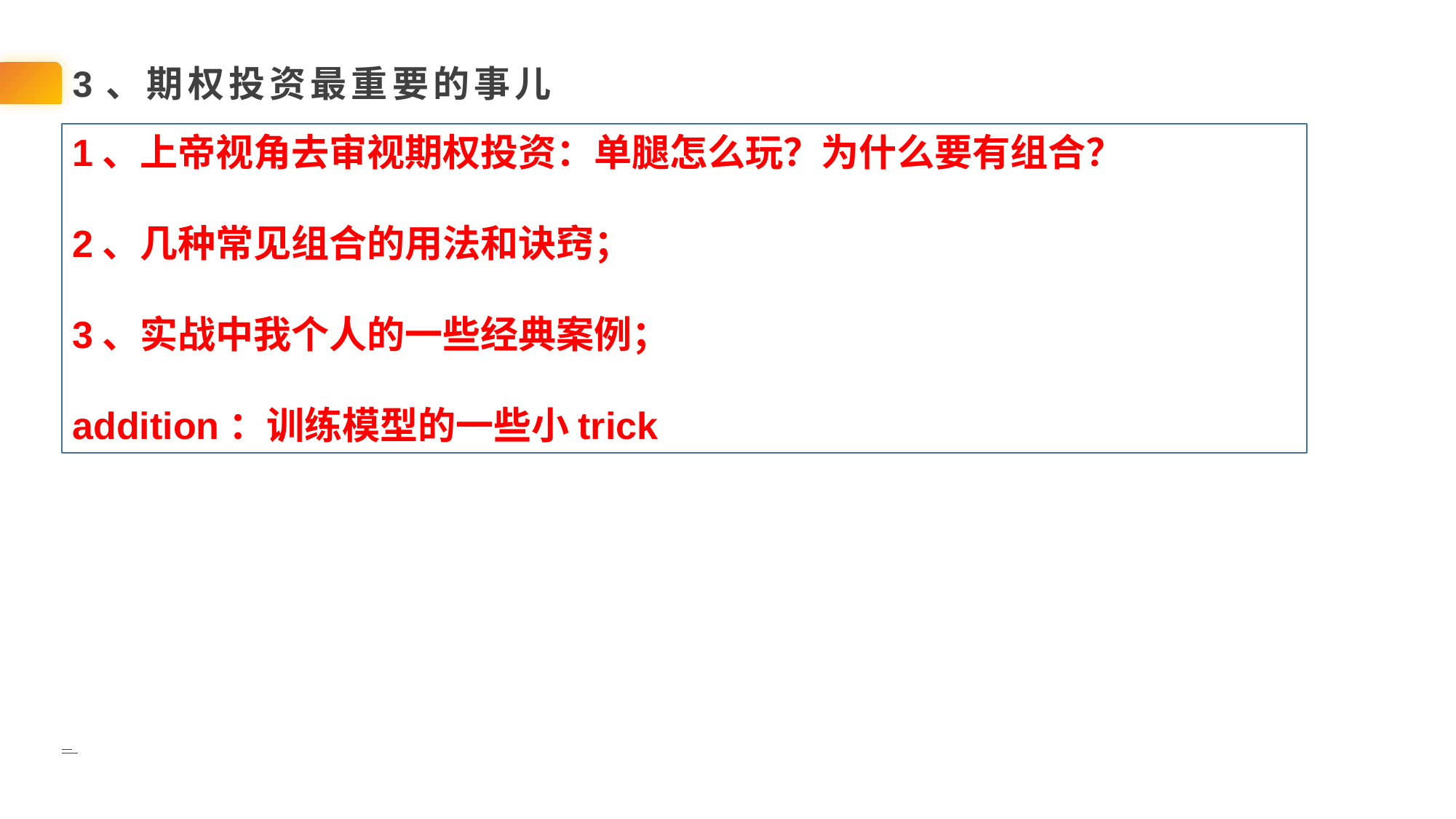

3、期权投资最重要的事儿
1、上帝视角去审视期权投资：单腿怎么玩？为什么要有组合？

2、几种常见组合的用法和诀窍；

3、实战中我个人的一些经典案例；

addition：训练模型的一些小trick